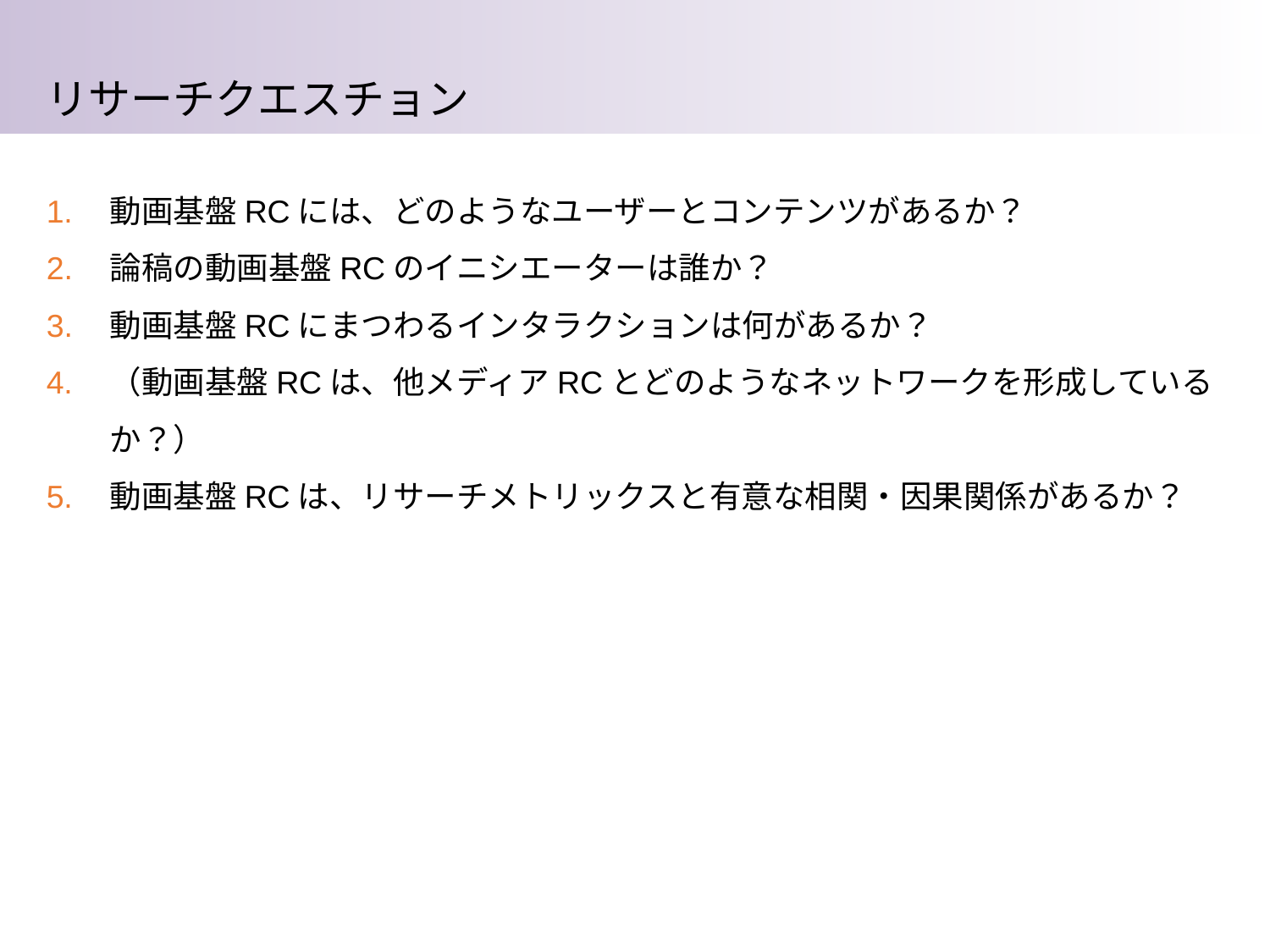

リサーチクエスチョン
動画基盤RCには、どのようなユーザーとコンテンツがあるか？
論稿の動画基盤RCのイニシエーターは誰か？
動画基盤RCにまつわるインタラクションは何があるか？
（動画基盤RCは、他メディアRCとどのようなネットワークを形成しているか？）
動画基盤RCは、リサーチメトリックスと有意な相関・因果関係があるか？